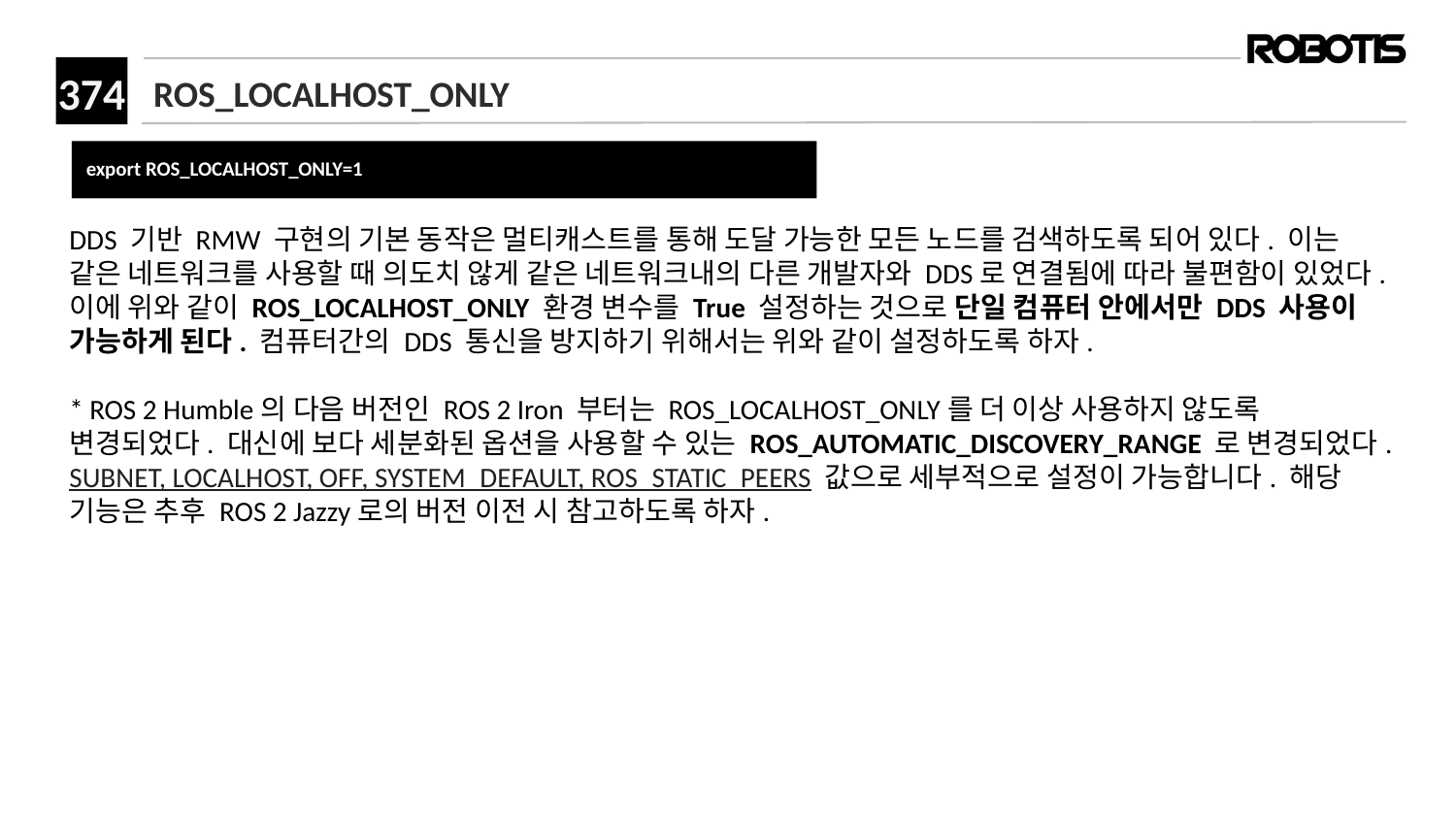

# ROS_LOCALHOST_ONLY
export ROS_LOCALHOST_ONLY=1

DDS 기반 RMW 구현의 기본 동작은 멀티캐스트를 통해 도달 가능한 모든 노드를 검색하도록 되어 있다. 이는 같은 네트워크를 사용할 때 의도치 않게 같은 네트워크내의 다른 개발자와 DDS로 연결됨에 따라 불편함이 있었다. 이에 위와 같이 ROS_LOCALHOST_ONLY 환경 변수를 True 설정하는 것으로 단일 컴퓨터 안에서만 DDS 사용이 가능하게 된다. 컴퓨터간의 DDS 통신을 방지하기 위해서는 위와 같이 설정하도록 하자.

* ROS 2 Humble의 다음 버전인 ROS 2 Iron 부터는 ROS_LOCALHOST_ONLY를 더 이상 사용하지 않도록 변경되었다. 대신에 보다 세분화된 옵션을 사용할 수 있는 ROS_AUTOMATIC_DISCOVERY_RANGE 로 변경되었다. SUBNET, LOCALHOST, OFF, SYSTEM_DEFAULT, ROS_STATIC_PEERS 값으로 세부적으로 설정이 가능합니다. 해당 기능은 추후 ROS 2 Jazzy로의 버전 이전 시 참고하도록 하자.